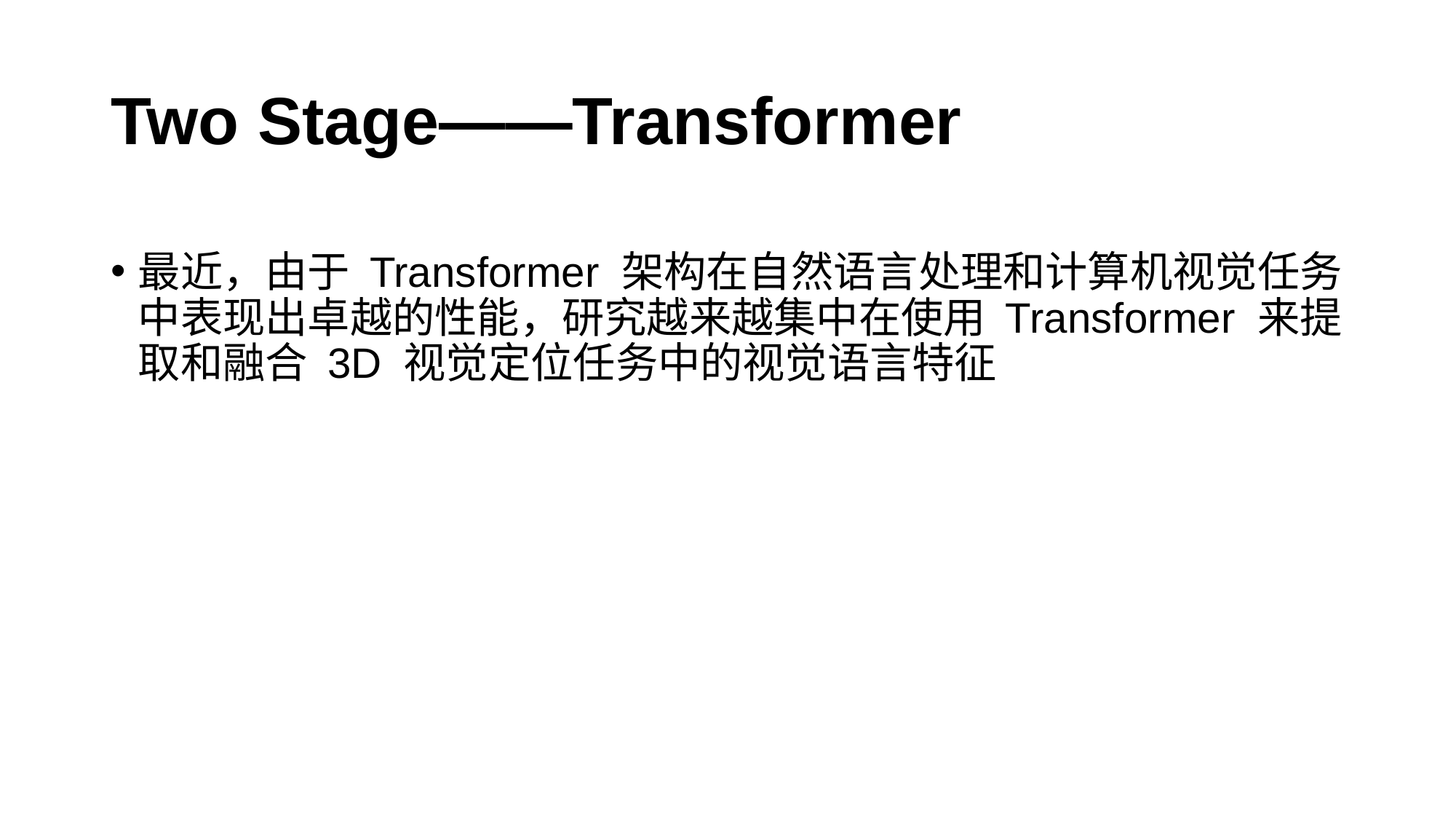

# Two Stage——Transformer
最近，由于 Transformer 架构在自然语言处理和计算机视觉任务中表现出卓越的性能，研究越来越集中在使用 Transformer 来提取和融合 3D 视觉定位任务中的视觉语言特征